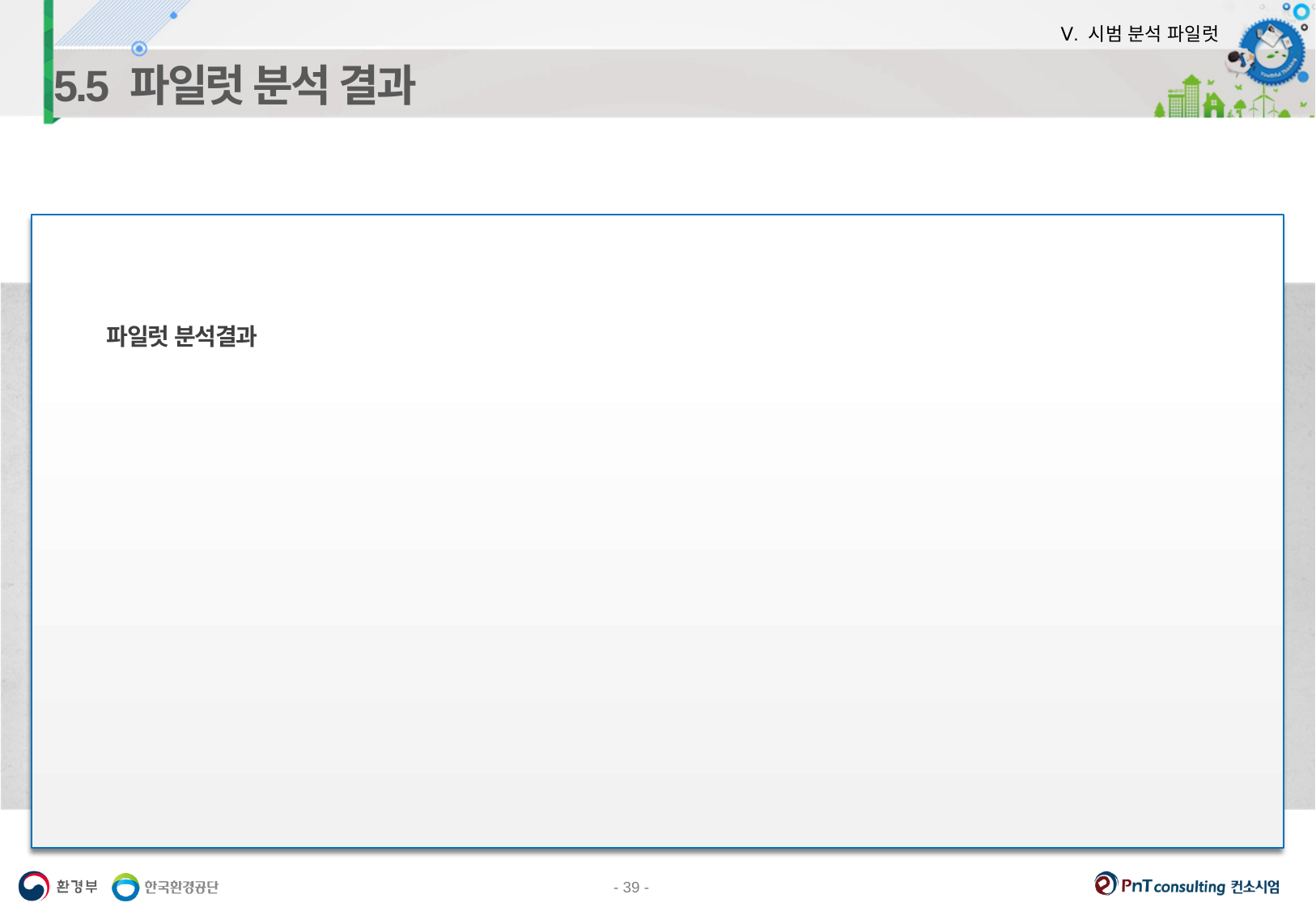

Ⅴ. 시범 분석 파일럿
5.5 파일럿 분석 결과
파일럿 분석결과